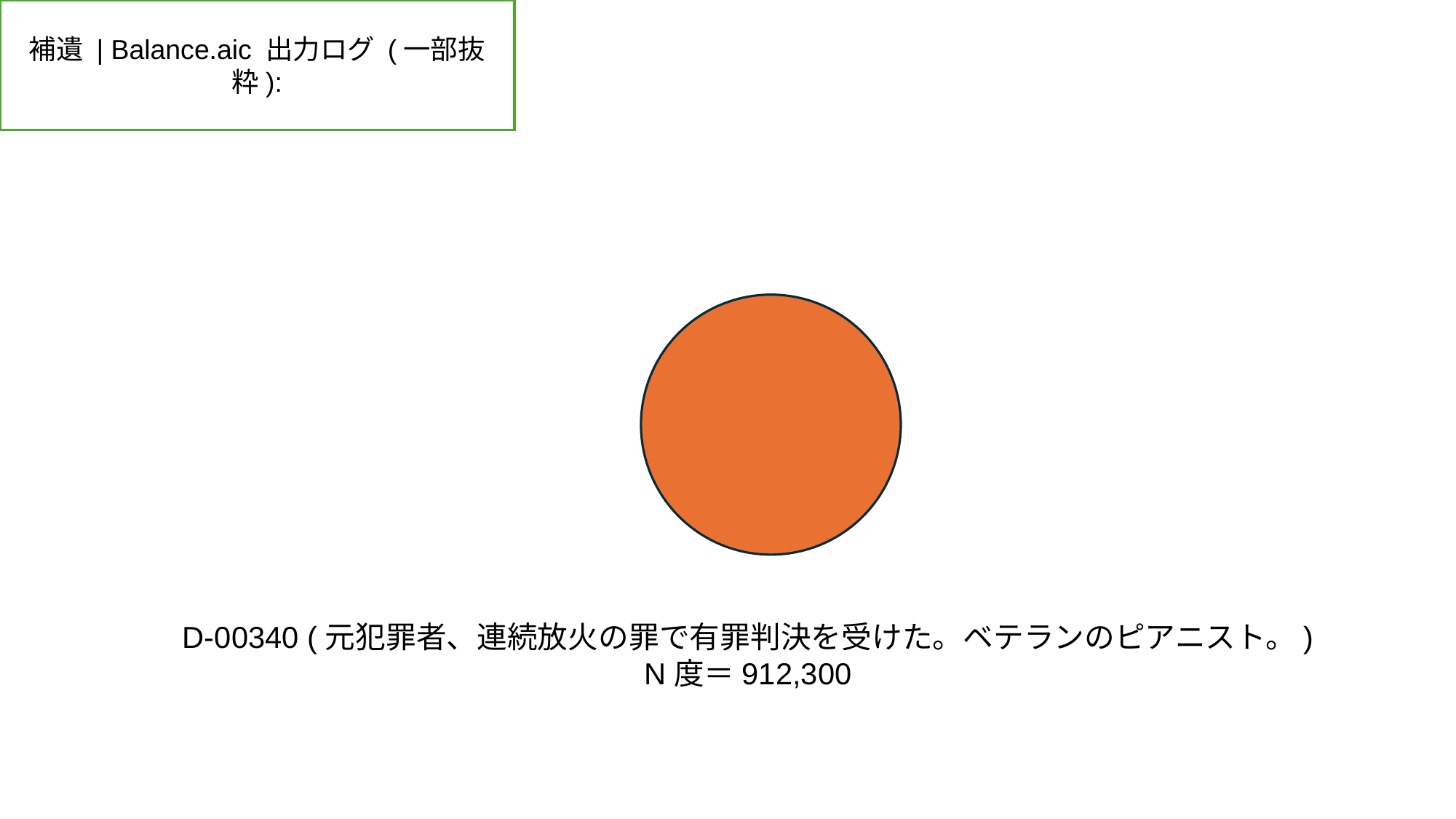

補遺 | Balance.aic 出力ログ (一部抜粋):

D-00340 (元犯罪者、連続放火の罪で有罪判決を受けた。ベテランのピアニスト。)
N度＝912,300